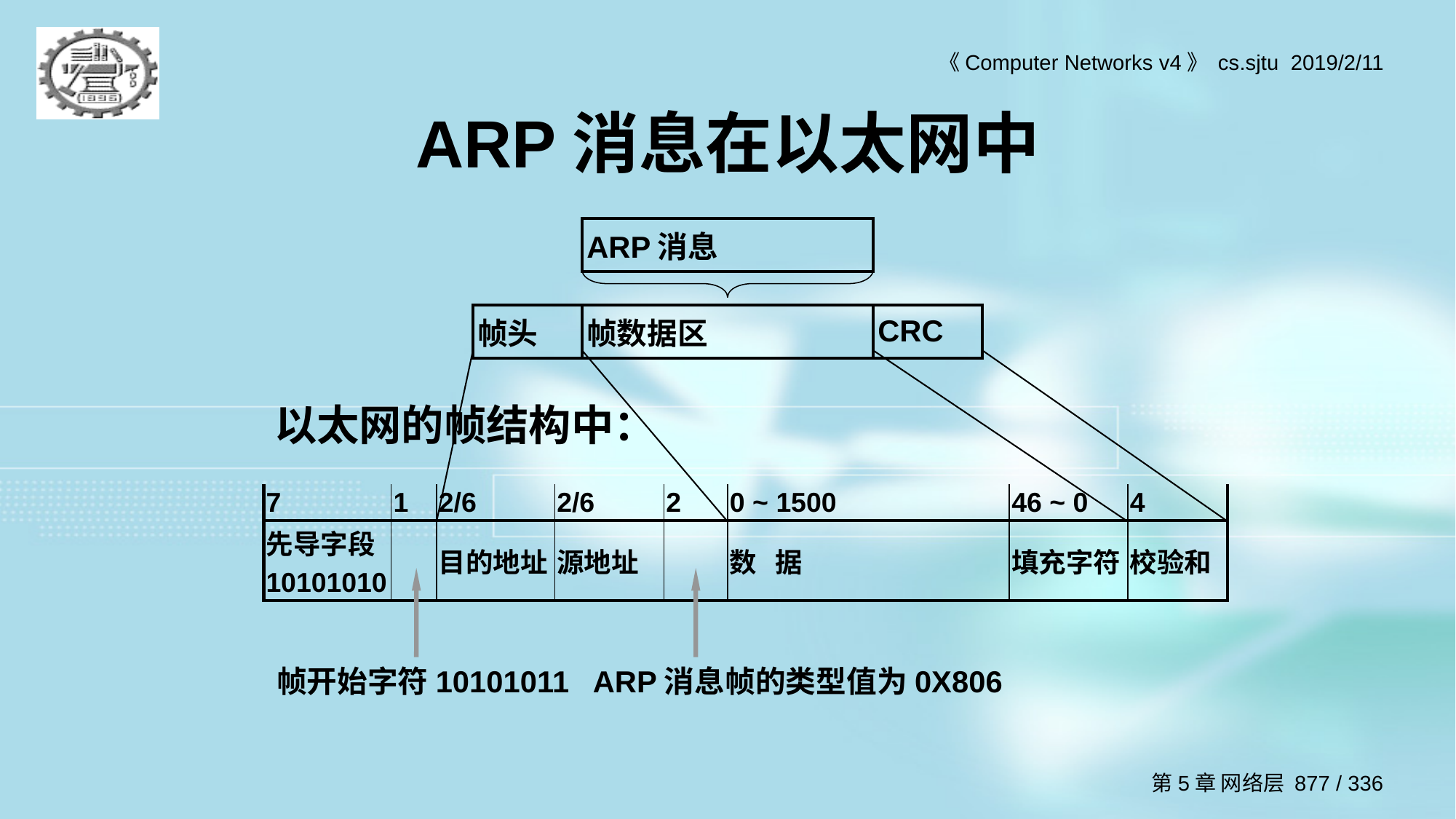

# ARP消息在以太网中

| ARP消息 |
| --- |
| 帧头 | 帧数据区 | CRC |
| --- | --- | --- |

以太网的帧结构中：
| 7 | 1 | 2/6 | 2/6 | 2 | 0 ~ 1500 | 46 ~ 0 | 4 |
| --- | --- | --- | --- | --- | --- | --- | --- |
| 先导字段 10101010 |  | 目的地址 | 源地址 |  | 数 据 | 填充字符 | 校验和 |

帧开始字符10101011
ARP消息帧的类型值为0X806